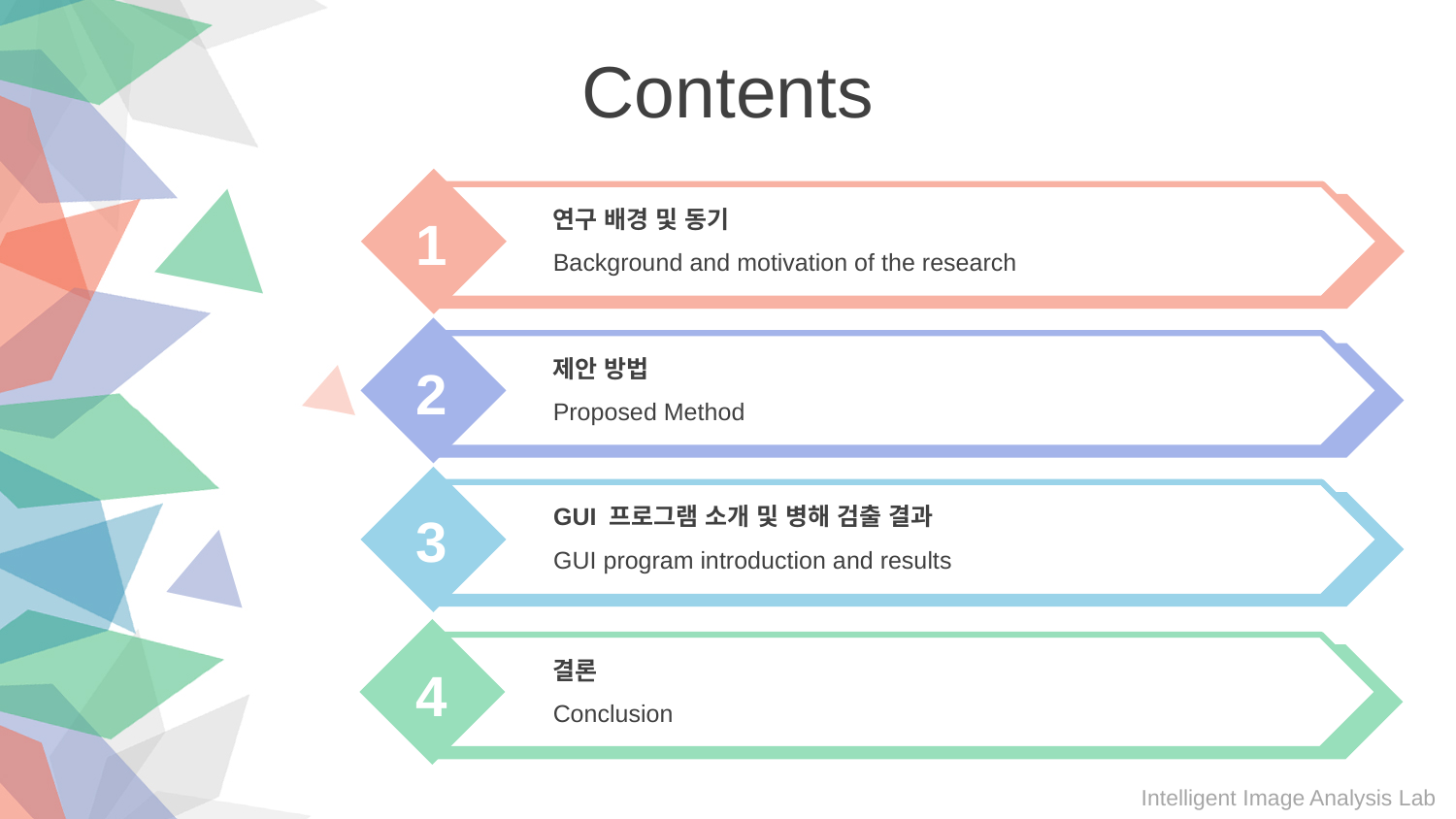

Contents

연구 배경 및 동기
Background and motivation of the research
1

제안 방법
Proposed Method
2

GUI 프로그램 소개 및 병해 검출 결과
GUI program introduction and results
3

결론
Conclusion
4
4